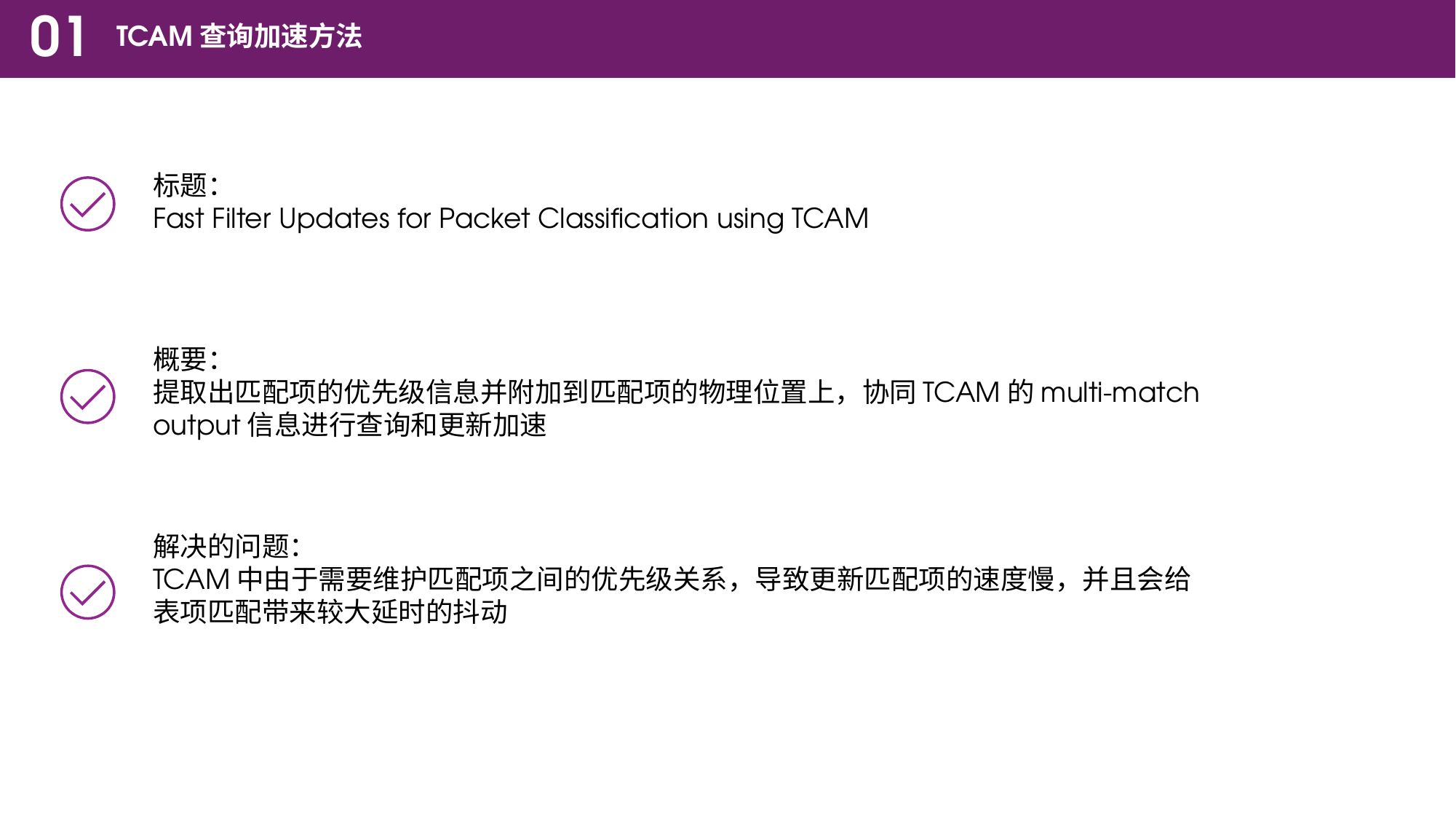

01
TCAM查询加速方法
标题：
Fast Filter Updates for Packet Classification using TCAM

概要：
提取出匹配项的优先级信息并附加到匹配项的物理位置上，协同TCAM的multi-match output信息进行查询和更新加速

解决的问题：
TCAM中由于需要维护匹配项之间的优先级关系，导致更新匹配项的速度慢，并且会给表项匹配带来较大延时的抖动